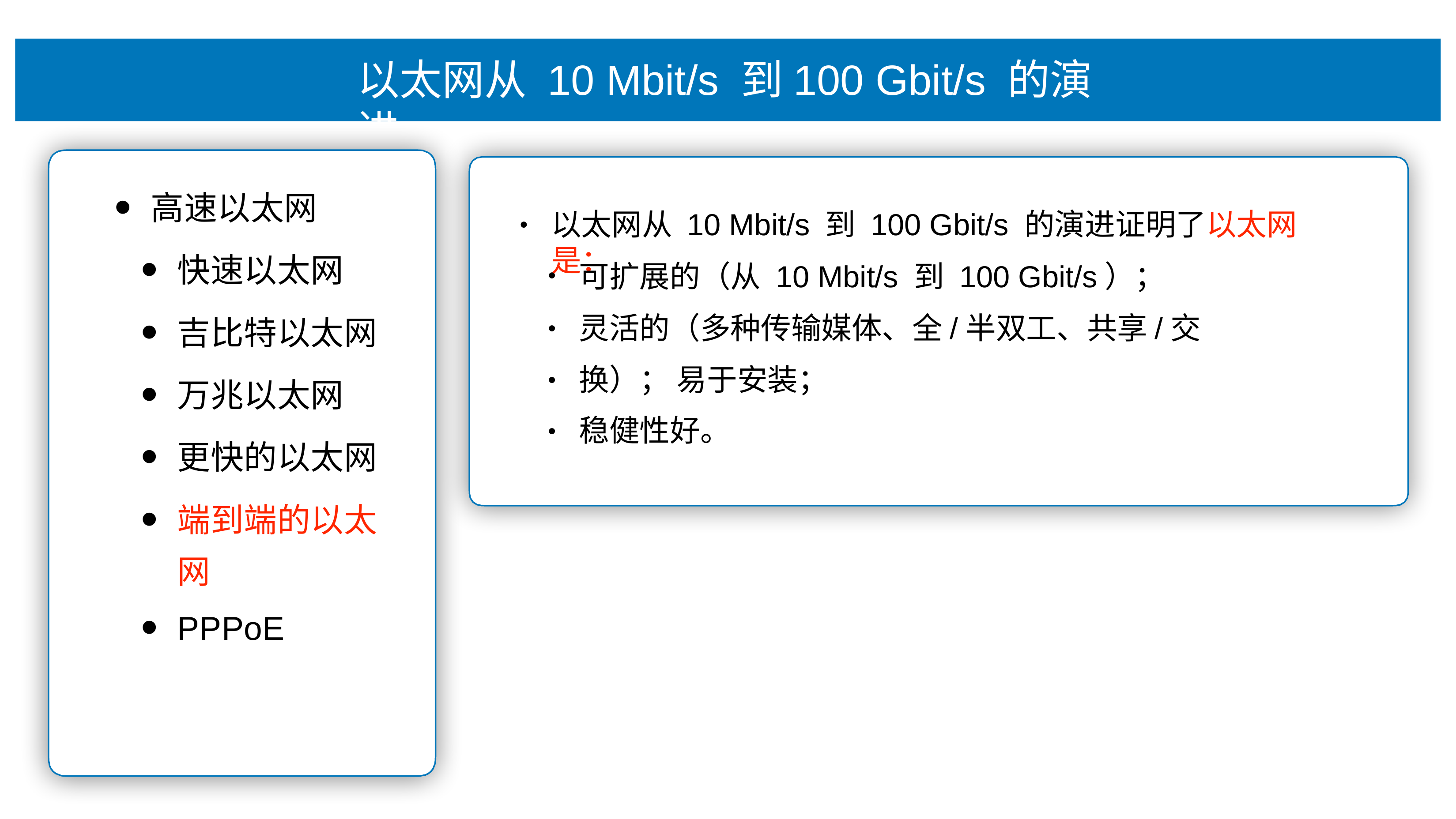

# 以太⽹从 10 Mbit/s 到100 Gbit/s 的演进

⾼速以太⽹
快速以太⽹
吉⽐特以太⽹
万兆以太⽹
更快的以太⽹
端到端的以太
⽹
PPPoE
以太⽹从 10 Mbit/s 到 100 Gbit/s 的演进证明了以太⽹是：
•
可扩展的（从 10 Mbit/s 到 100 Gbit/s）；
灵活的（多种传输媒体、全/半双⼯、共享/交换）； 易于安装；
稳健性好。
•
•
•